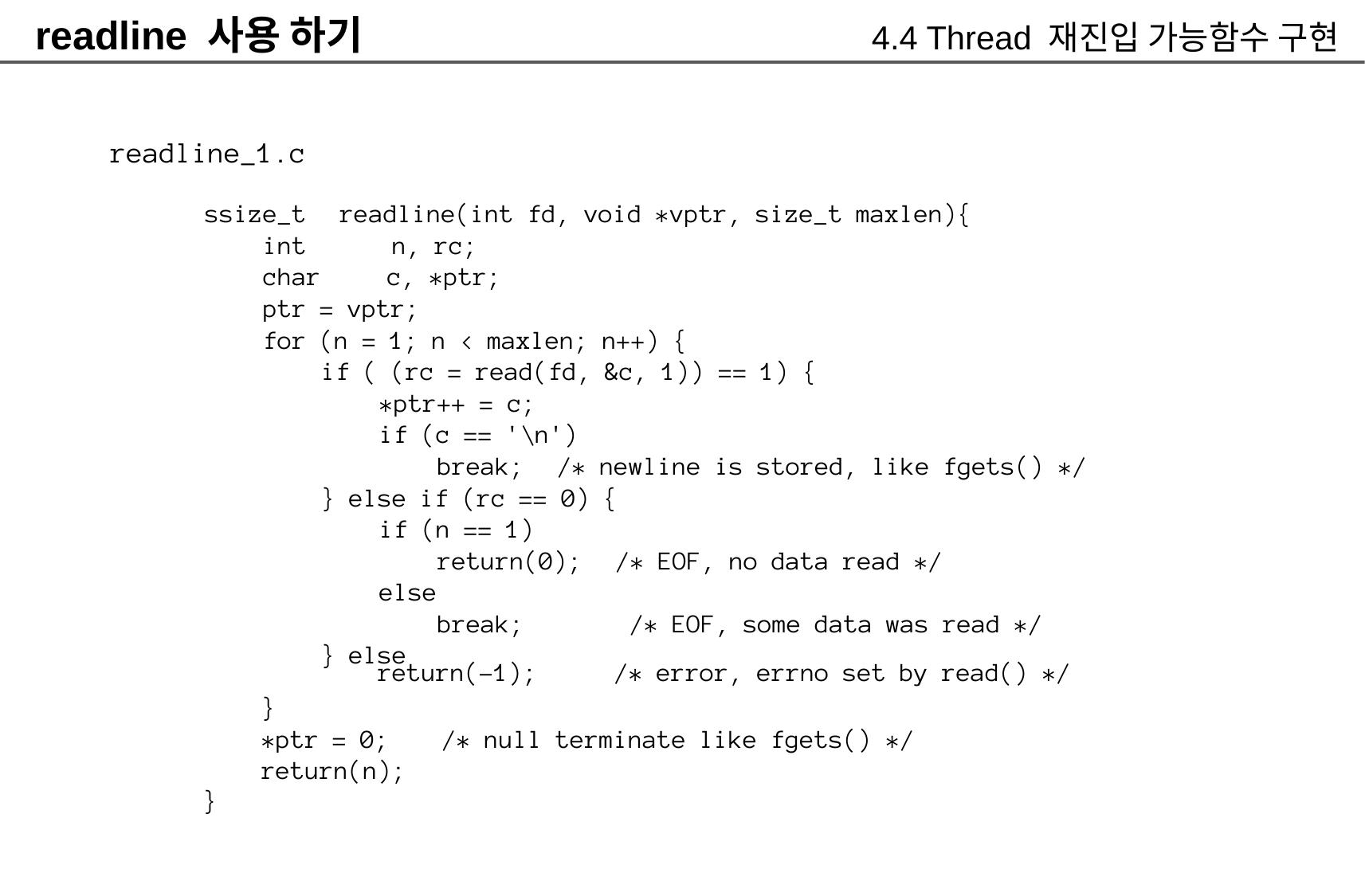

readline 사용 하기
4.4 Thread 재진입 가능함수 구현

readline_1.c

	ssize_t     readline(int  fd,  void  *vptr,  size_t  maxlen){
		int             n,  rc;
		char          c,  *ptr;
		ptr  =  vptr;
		for  (n  =  1;  n  <  maxlen;  n++)  {
			if  (  (rc  =  read(fd,  &c,  1))  ==  1)  {
				*ptr++  =  c;
				if  (c  ==  '\n')
					break;     /*  newline  is  stored,  like  fgets()  */
			}  else  if  (rc  ==  0)  {
				if  (n  ==  1)
					return(0);     /*  EOF,  no  data  read  */
				else
					break;                /*  EOF,  some  data  was  read  */
			}  else

return(-1);
/*  error,  errno  set  by  read()  */
}
*ptr  =  0;        /*  null  terminate  like  fgets()  */
return(n);
}